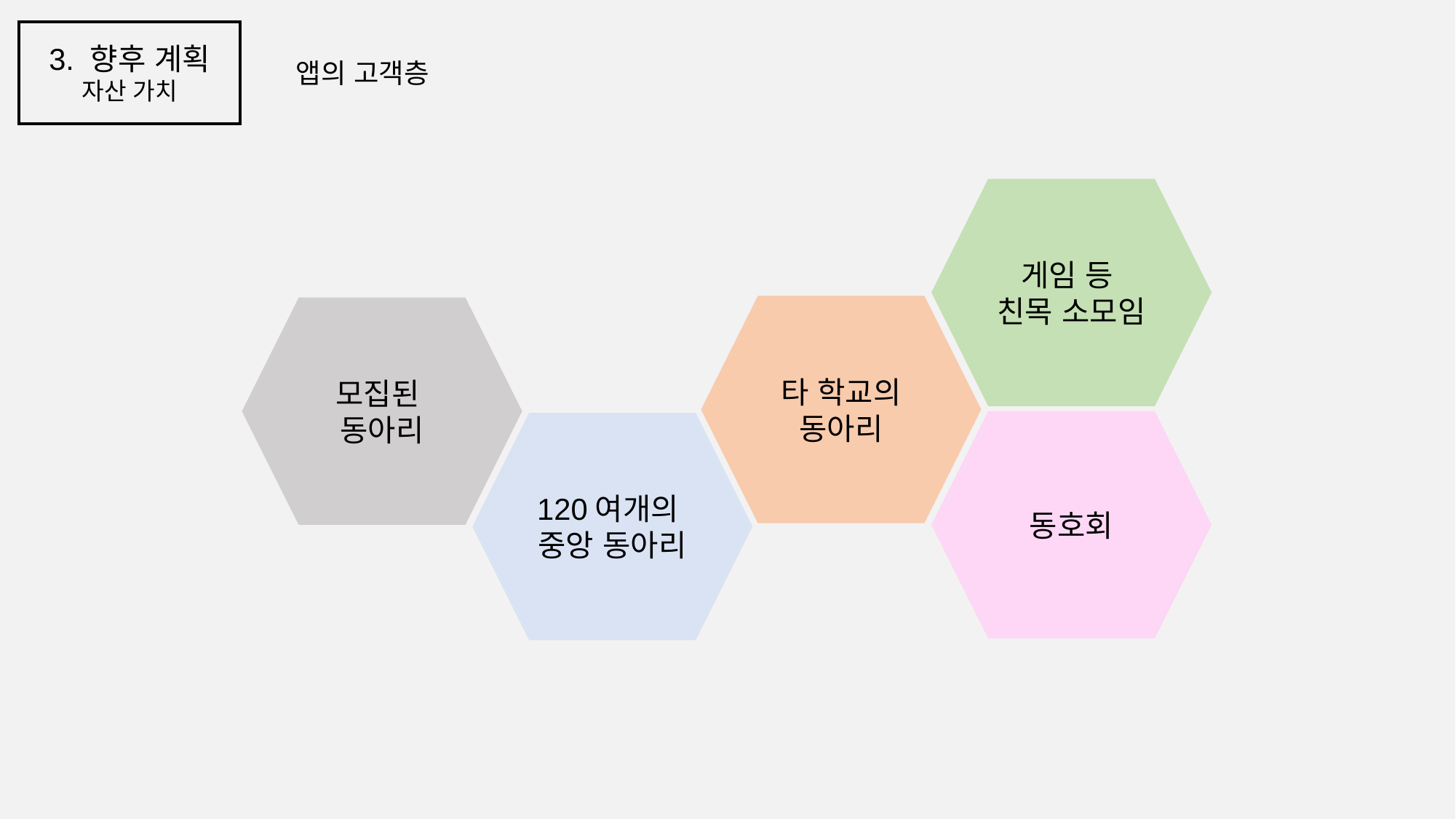

3. 향후 계획
자산 가치
앱의 고객층
게임 등
친목 소모임
타 학교의
동아리
모집된
동아리
동호회
120여개의
중앙 동아리